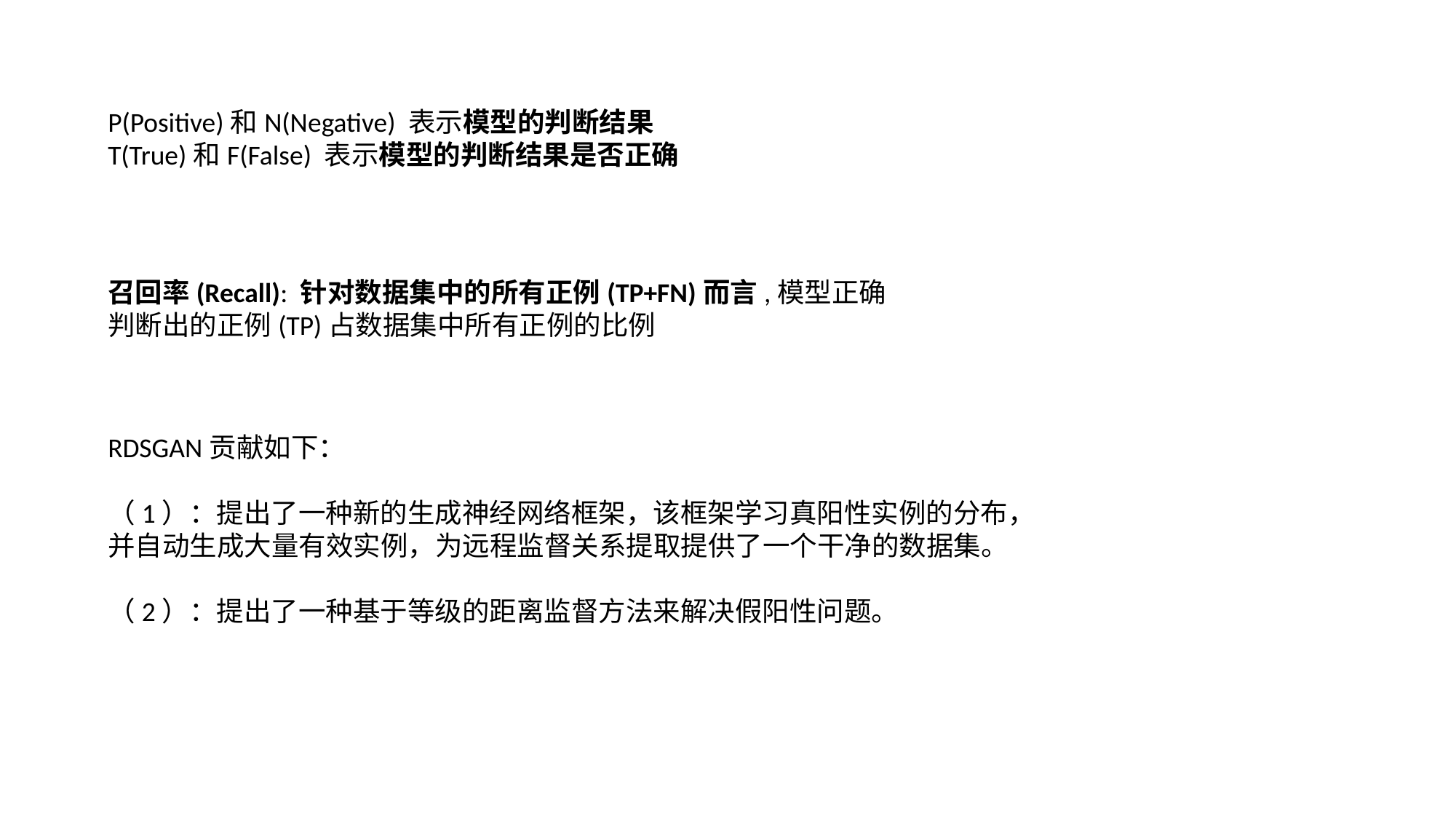

P(Positive)和N(Negative) 表示模型的判断结果
T(True)和F(False) 表示模型的判断结果是否正确
召回率(Recall): 针对数据集中的所有正例(TP+FN)而言,模型正确判断出的正例(TP)占数据集中所有正例的比例
RDSGAN贡献如下：

（1）：提出了一种新的生成神经网络框架，该框架学习真阳性实例的分布，并自动生成大量有效实例，为远程监督关系提取提供了一个干净的数据集。

（2）：提出了一种基于等级的距离监督方法来解决假阳性问题。